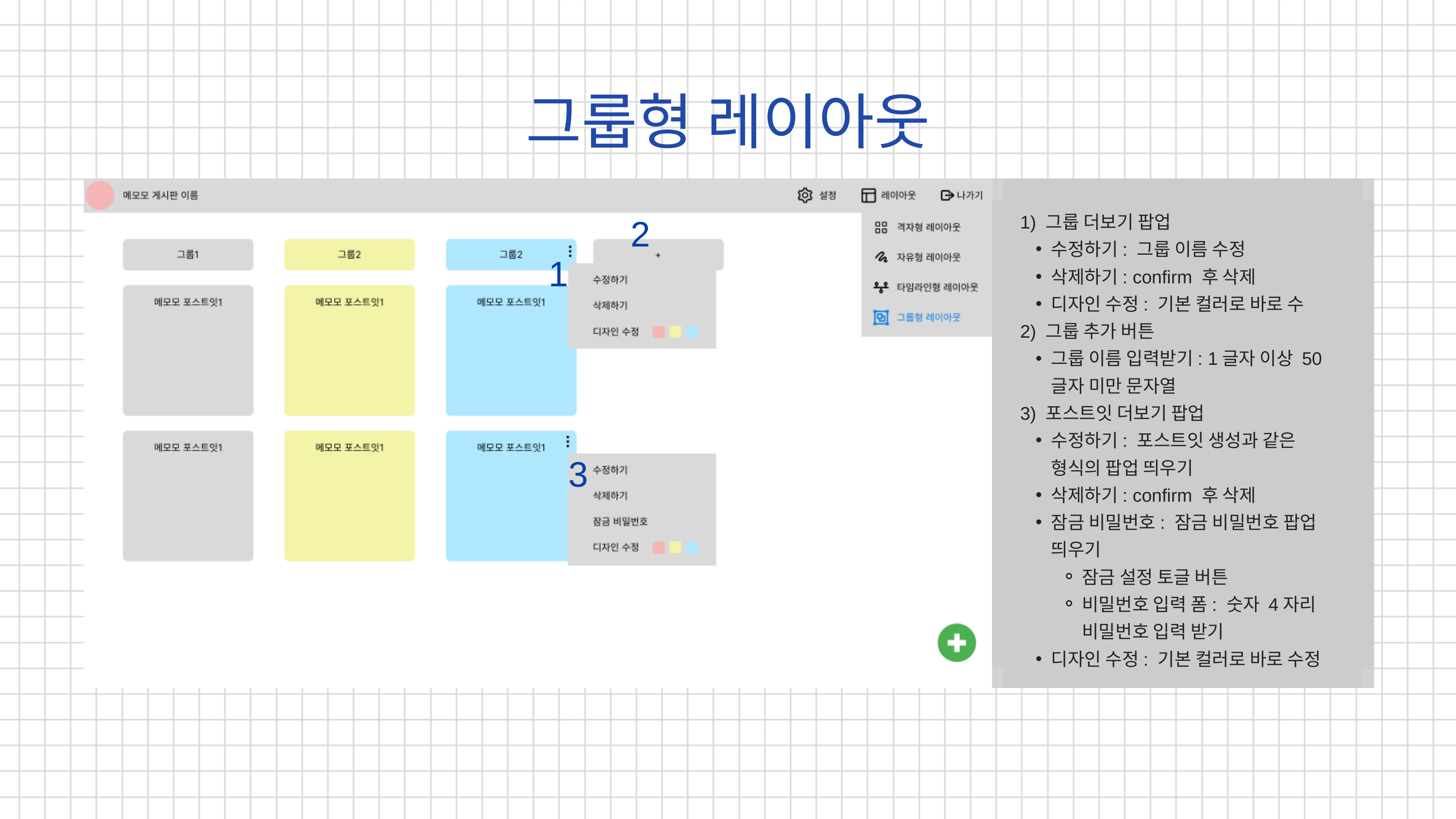

그룹형 레이아웃

2
1) 그룹 더보기 팝업
수정하기: 그룹 이름 수정
삭제하기: confirm 후 삭제
디자인 수정: 기본 컬러로 바로 수
2) 그룹 추가 버튼
그룹 이름 입력받기: 1글자 이상 50글자 미만 문자열
3) 포스트잇 더보기 팝업
수정하기: 포스트잇 생성과 같은 형식의 팝업 띄우기
삭제하기: confirm 후 삭제
잠금 비밀번호: 잠금 비밀번호 팝업 띄우기
잠금 설정 토글 버튼
비밀번호 입력 폼: 숫자 4자리 비밀번호 입력 받기
디자인 수정: 기본 컬러로 바로 수정

1
3